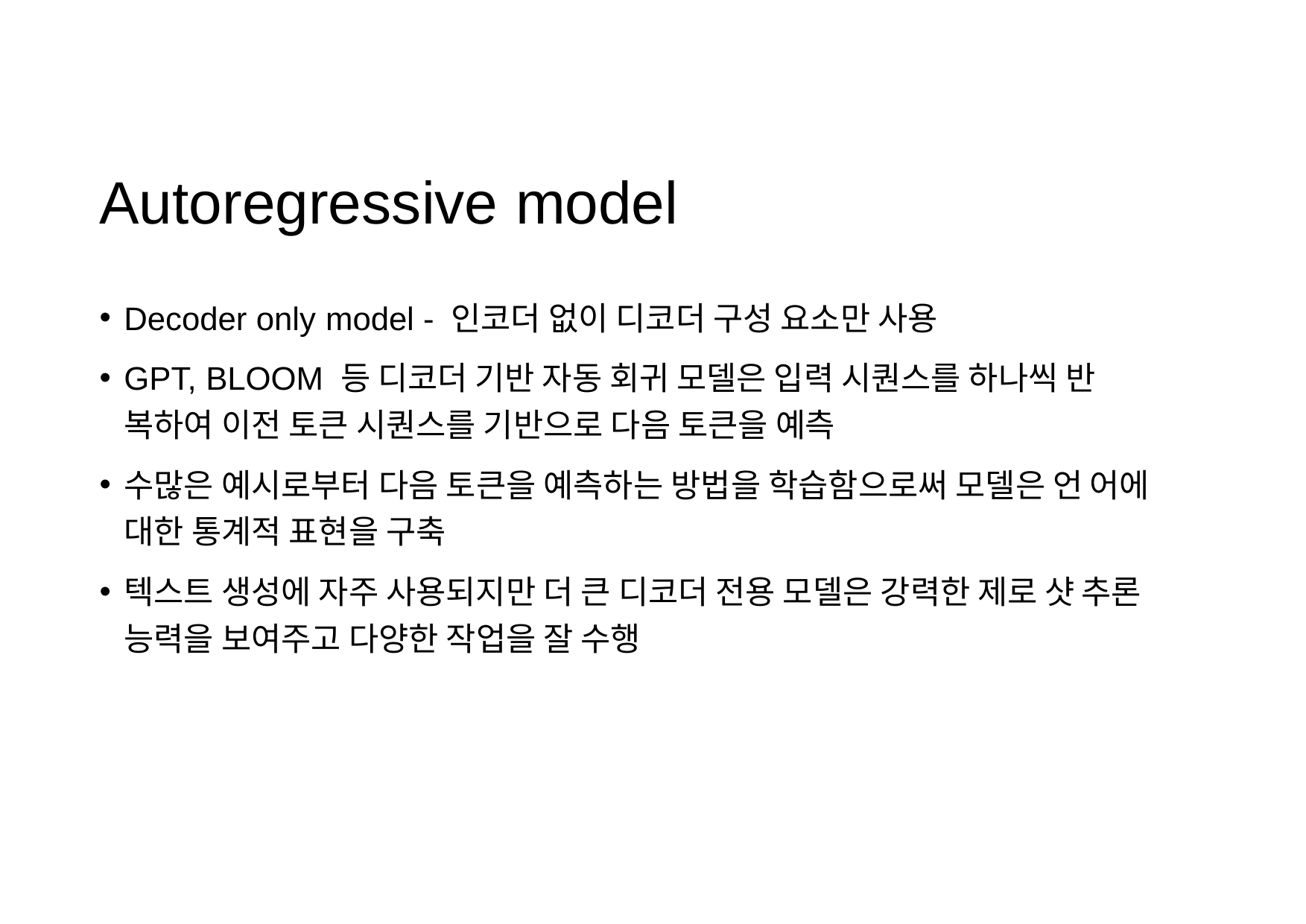

# Autoregressive model
Decoder only model - 인코더 없이 디코더 구성 요소만 사용
GPT, BLOOM 등 디코더 기반 자동 회귀 모델은 입력 시퀀스를 하나씩 반 복하여 이전 토큰 시퀀스를 기반으로 다음 토큰을 예측
수많은 예시로부터 다음 토큰을 예측하는 방법을 학습함으로써 모델은 언 어에 대한 통계적 표현을 구축
텍스트 생성에 자주 사용되지만 더 큰 디코더 전용 모델은 강력한 제로 샷 추론 능력을 보여주고 다양한 작업을 잘 수행